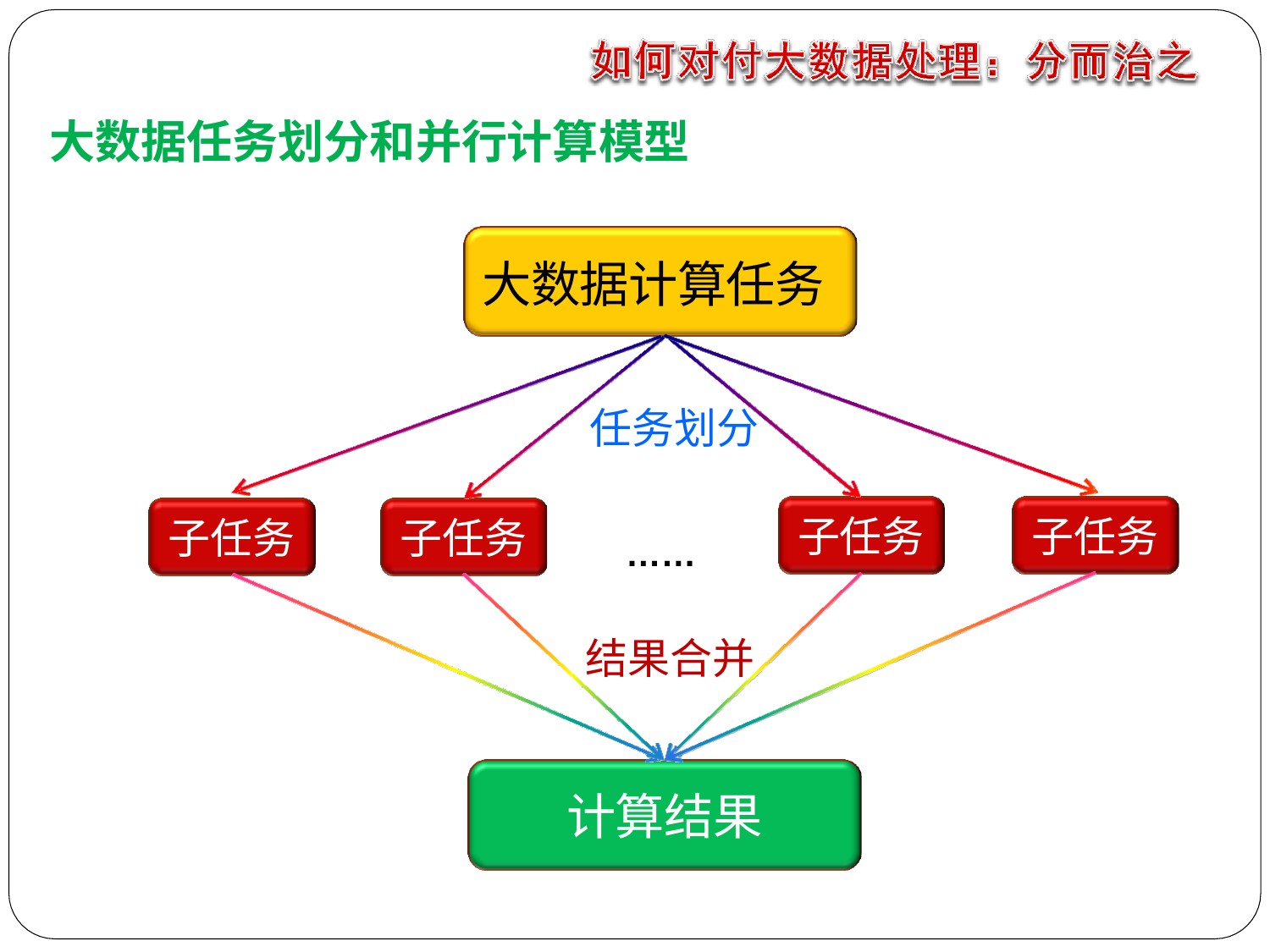

# 大数据任务划分和并行计算模型

大数据计算任务

任务划分

子任务
子任务
子任务
子任务
……

结果合并

计算结果